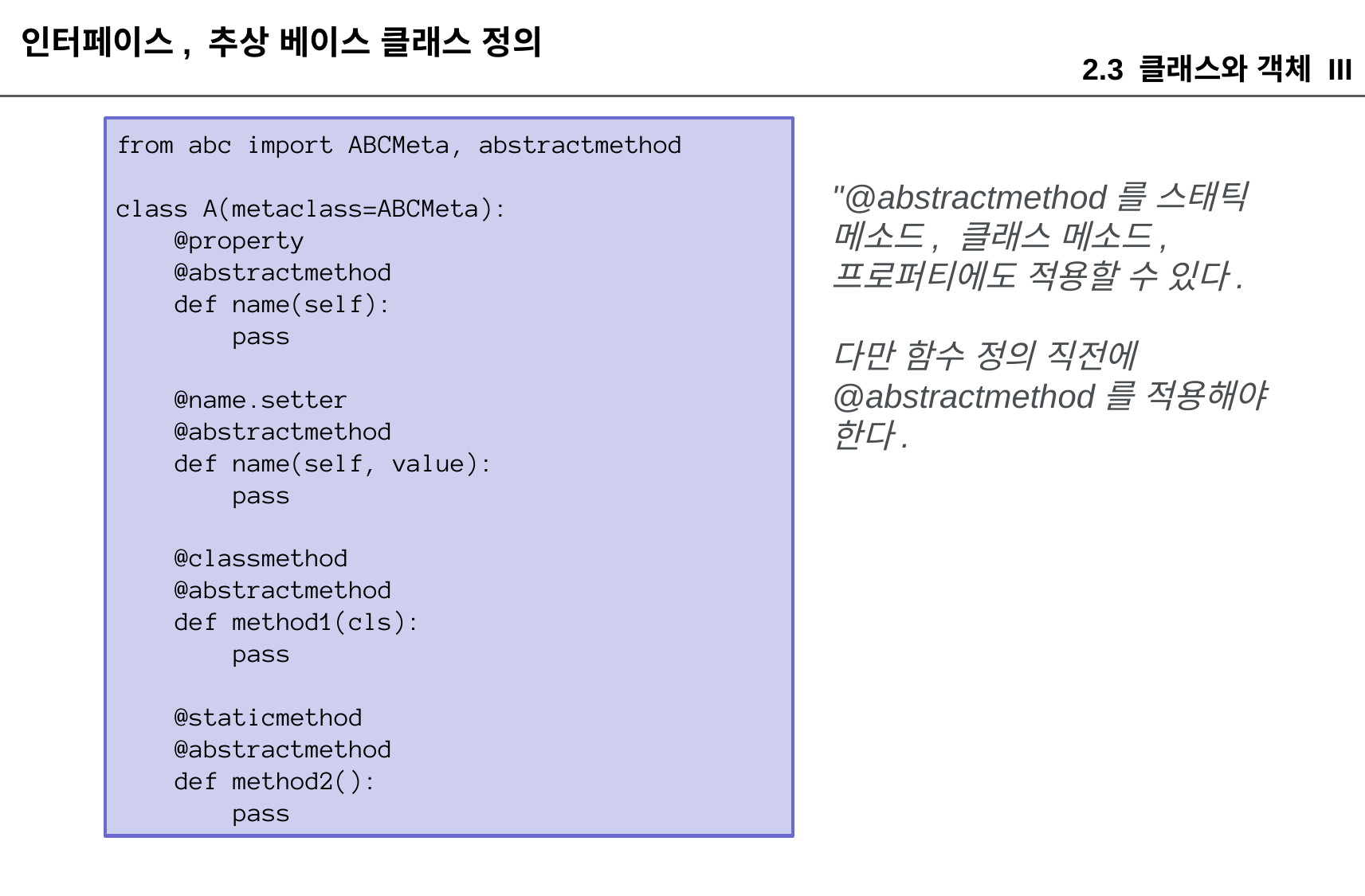

인터페이스, 추상 베이스 클래스 정의
2.3 클래스와 객체 III
from abc import ABCMeta, abstractmethod

class A(metaclass=ABCMeta):
    @property
    @abstractmethod
    def name(self):
        pass

    @name.setter
    @abstractmethod
    def name(self, value):
        pass

    @classmethod
    @abstractmethod
    def method1(cls):
        pass

    @staticmethod
    @abstractmethod
    def method2():
        pass
"@abstractmethod를 스태틱 메소드, 클래스 메소드, 프로퍼티에도 적용할 수 있다.

다만 함수 정의 직전에 @abstractmethod를 적용해야 한다.